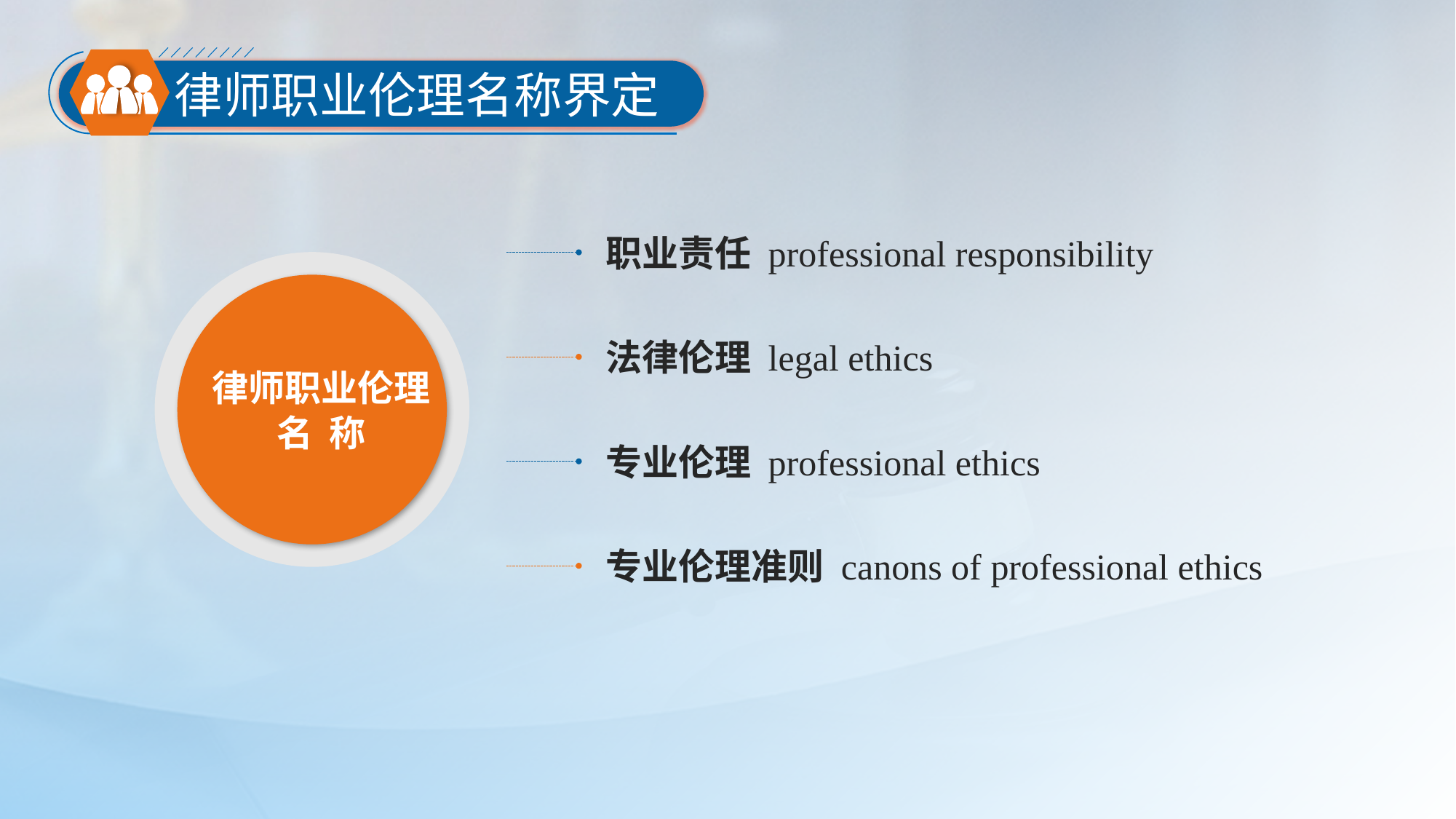

律师职业伦理名称界定

职业责任 professional responsibility

律师职业伦理
名  称
法律伦理 legal ethics
专业伦理 professional ethics
专业伦理准则 canons of professional ethics